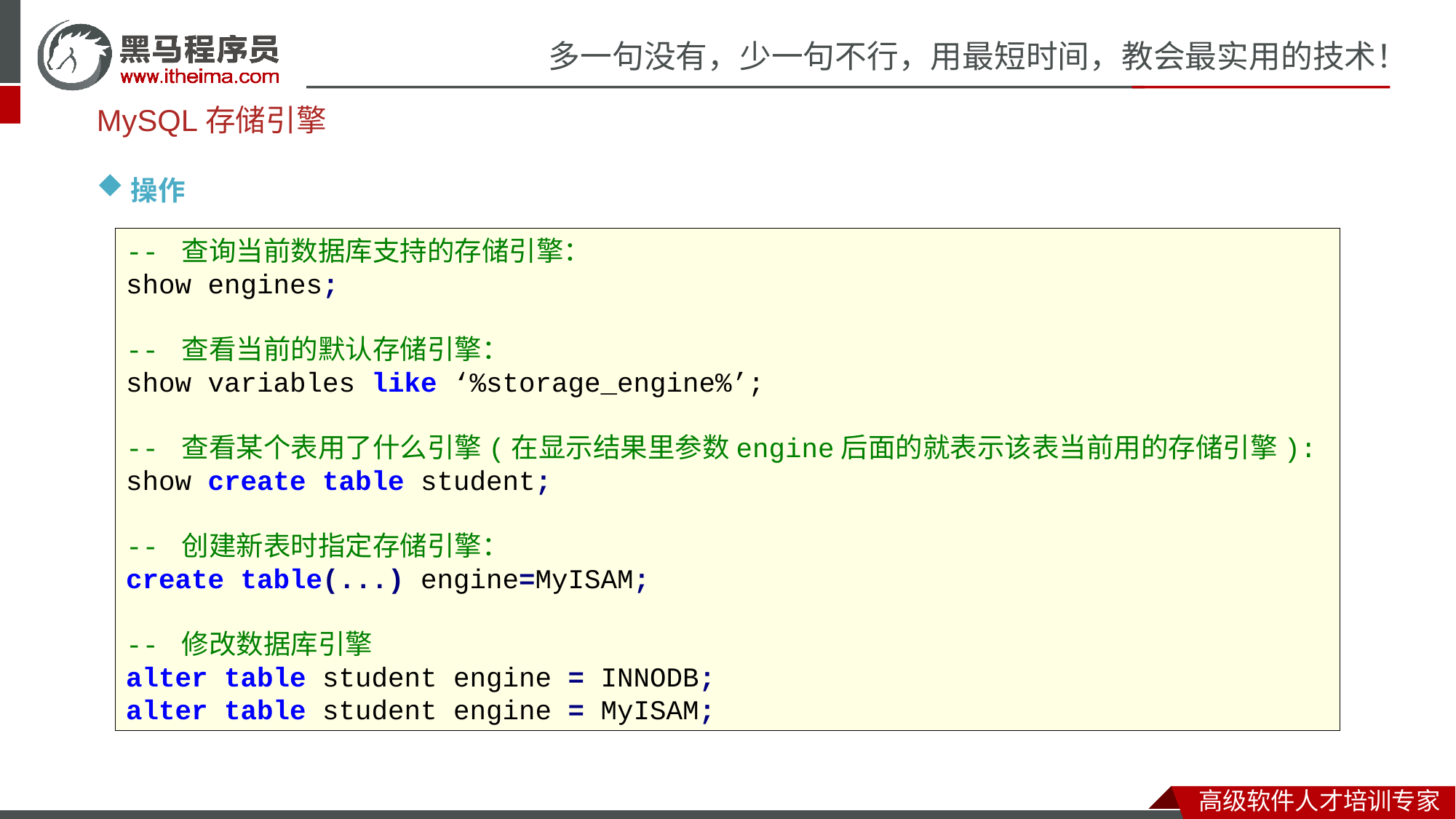

MySQL存储引擎
操作
-- 查询当前数据库支持的存储引擎：
show engines;

-- 查看当前的默认存储引擎：
show variables like ‘%storage_engine%’;

-- 查看某个表用了什么引擎(在显示结果里参数engine后面的就表示该表当前用的存储引擎):
show create table student;

-- 创建新表时指定存储引擎：
create table(...) engine=MyISAM;

-- 修改数据库引擎
alter table student engine = INNODB;
alter table student engine = MyISAM;